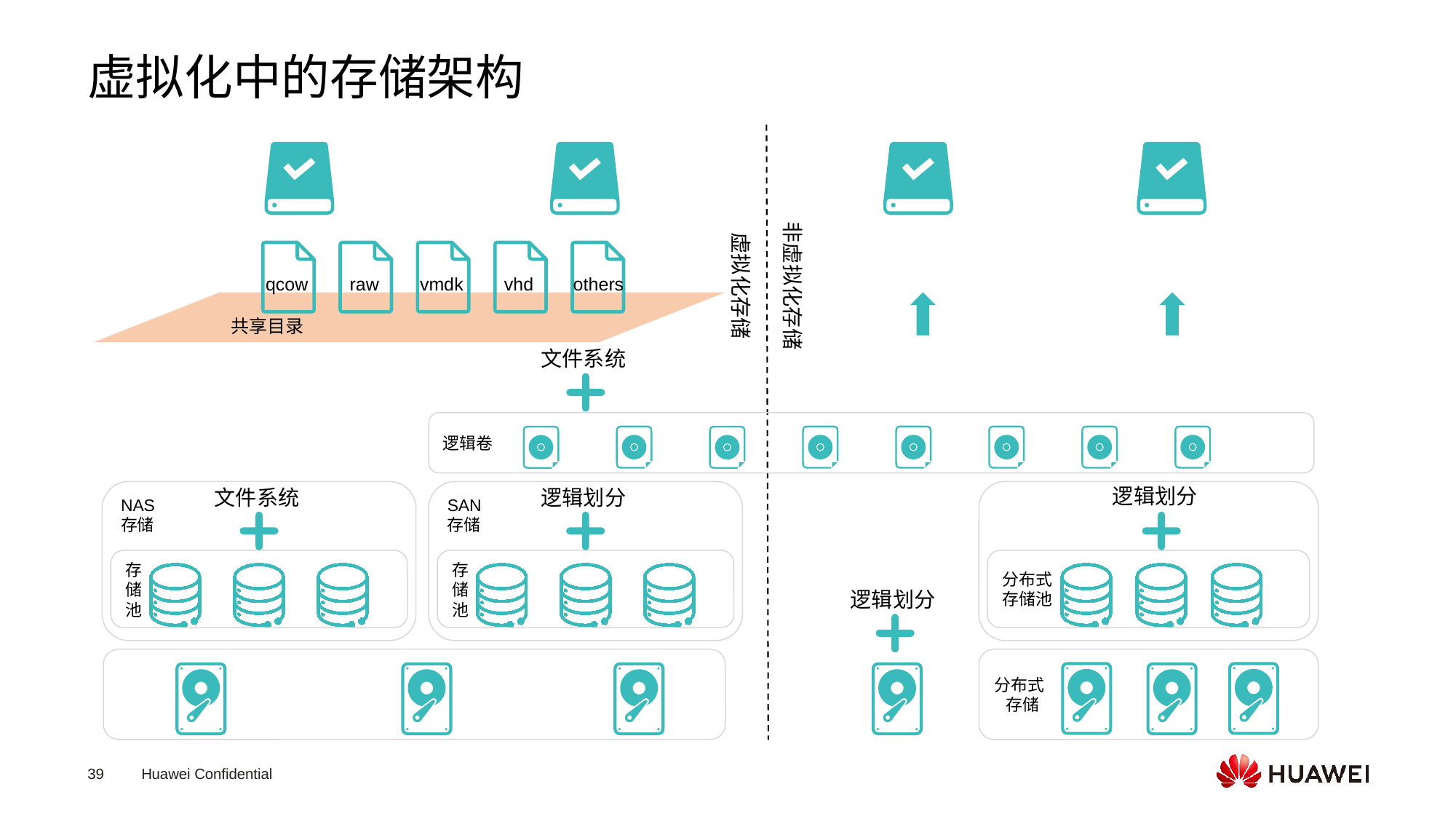

# 虚拟化中的存储架构

非虚拟化存储
虚拟化存储

qcow

raw

vmdk

vhd

others
共享目录

文件系统

逻辑卷

逻辑划分
文件系统
逻辑划分
NAS
存储
SAN
存储

存
储
池
存
储
池
分布式
存储池

逻辑划分

分布式
  存储